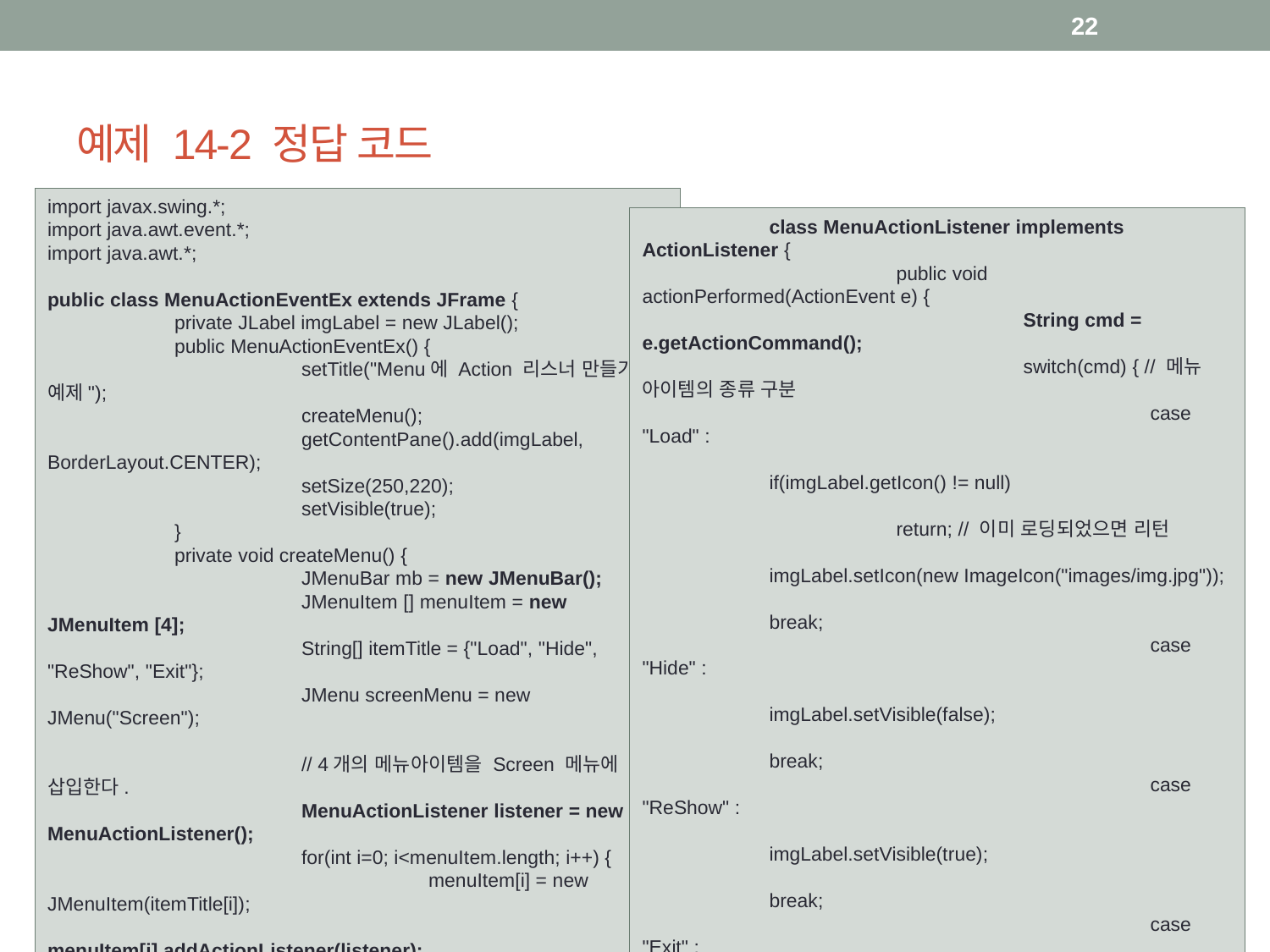

22
# 예제 14-2 정답 코드
import javax.swing.*;
import java.awt.event.*;
import java.awt.*;

public class MenuActionEventEx extends JFrame {
	private JLabel imgLabel = new JLabel();
	public MenuActionEventEx() {
		setTitle("Menu에 Action 리스너 만들기 예제");
		createMenu();
		getContentPane().add(imgLabel, BorderLayout.CENTER);
		setSize(250,220);
		setVisible(true);
	}
	private void createMenu() {
		JMenuBar mb = new JMenuBar();
		JMenuItem [] menuItem = new JMenuItem [4];
		String[] itemTitle = {"Load", "Hide", "ReShow", "Exit"};
		JMenu screenMenu = new JMenu("Screen");

		// 4개의 메뉴아이템을 Screen 메뉴에 삽입한다.
		MenuActionListener listener = new MenuActionListener();
		for(int i=0; i<menuItem.length; i++) {
			menuItem[i] = new JMenuItem(itemTitle[i]);
			menuItem[i].addActionListener(listener);
			screenMenu.add(menuItem[i]);
		}
		mb.add(screenMenu);
		setJMenuBar(mb);
	}
	class MenuActionListener implements ActionListener {
		public void actionPerformed(ActionEvent e) {
			String cmd = e.getActionCommand();
			switch(cmd) { // 메뉴 아이템의 종류 구분
				case "Load" :
					if(imgLabel.getIcon() != null)
						return; // 이미 로딩되었으면 리턴
					imgLabel.setIcon(new ImageIcon("images/img.jpg"));
					break;
				case "Hide" :
					imgLabel.setVisible(false);
					break;
				case "ReShow" :
					imgLabel.setVisible(true);
					break;
				case "Exit" :
					System.exit(0);
					break;
			}
		}
	}
	public static void main(String [] args) {
		new MenuActionEventEx();
	}
}